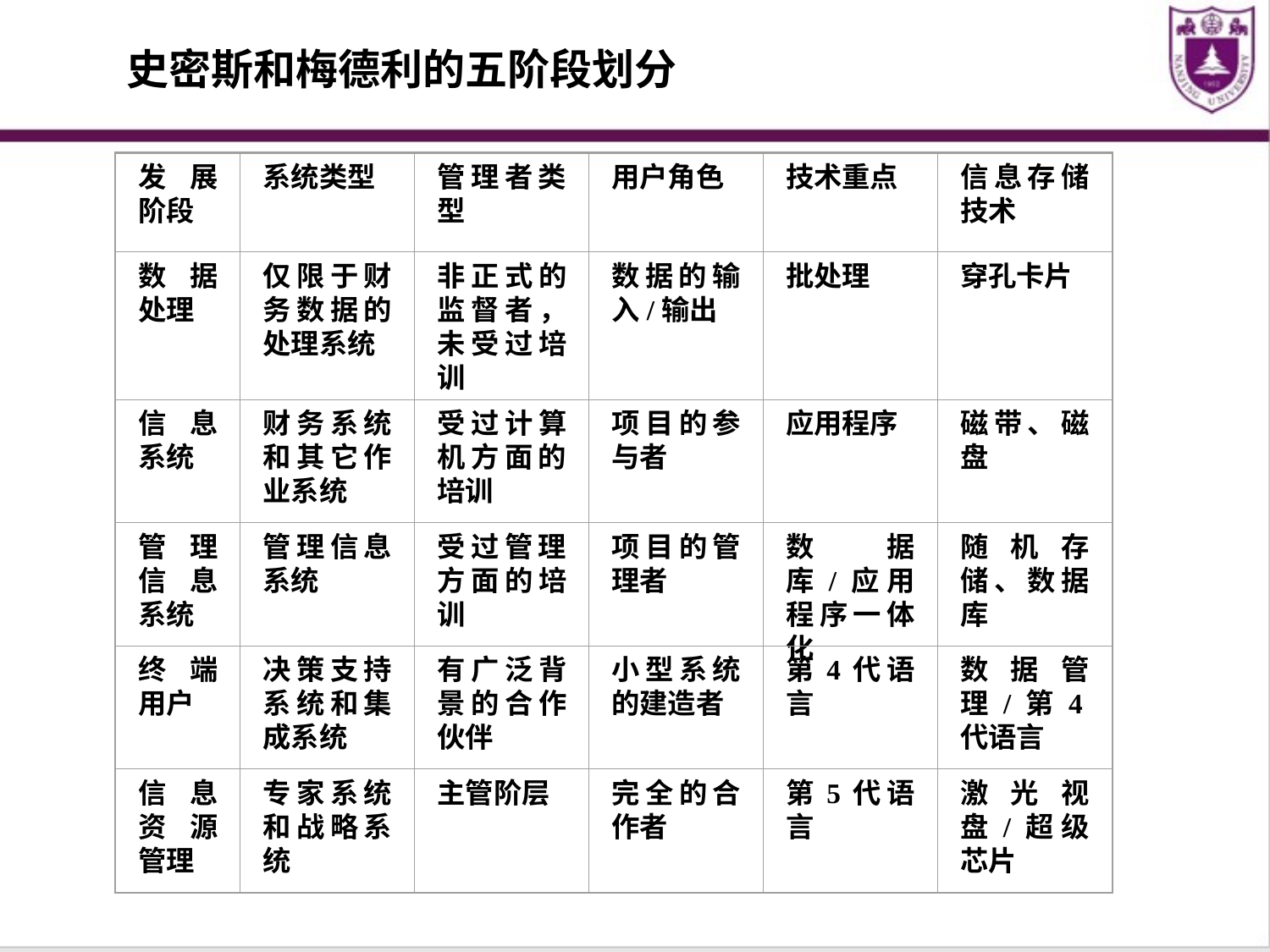

史密斯和梅德利的五阶段划分

发展阶段

系统类型

管理者类型

用户角色

技术重点

信息存储技术

数据处理

仅限于财务数据的处理系统

非正式的监督者，未受过培训

数据的输入/输出

批处理

穿孔卡片

信息系统

财务系统和其它作业系统

受过计算机方面的培训

项目的参与者

应用程序

磁带、磁盘

管理信息系统

管理信息系统

受过管理方面的培训

项目的管理者

数据库/应用程序一体化

随机存储、数据库

终端用户

决策支持系统和集成系统

有广泛背景的合作伙伴

小型系统的建造者

第4代语言

数据管理/第4代语言

信息资源管理

专家系统和战略系统

主管阶层

完全的合作者

第5代语言

激光视盘/超级芯片